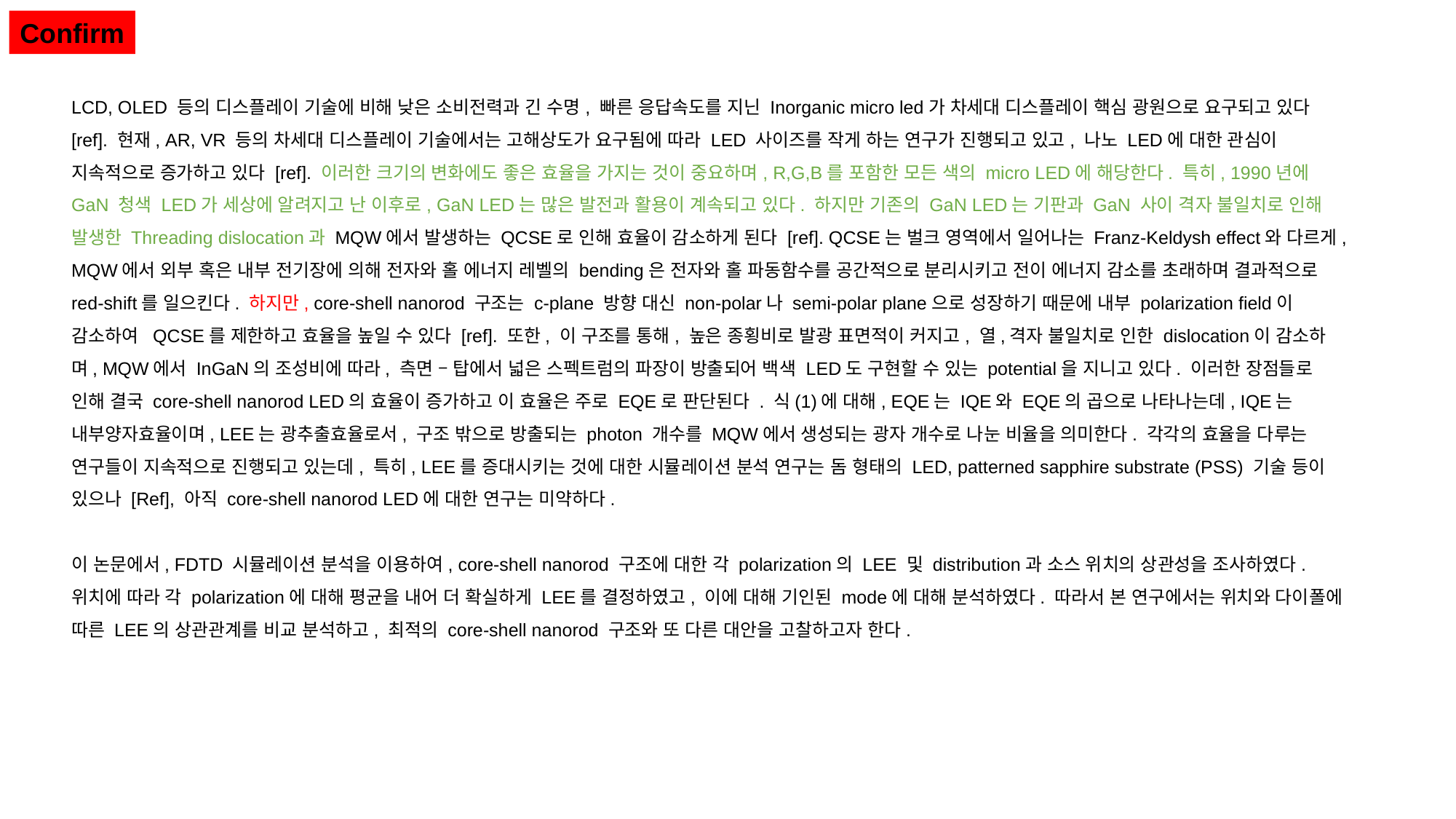

Confirm
LCD, OLED 등의 디스플레이 기술에 비해 낮은 소비전력과 긴 수명, 빠른 응답속도를 지닌 Inorganic micro led가 차세대 디스플레이 핵심 광원으로 요구되고 있다 [ref]. 현재, AR, VR 등의 차세대 디스플레이 기술에서는 고해상도가 요구됨에 따라 LED 사이즈를 작게 하는 연구가 진행되고 있고, 나노 LED에 대한 관심이 지속적으로 증가하고 있다 [ref]. 이러한 크기의 변화에도 좋은 효율을 가지는 것이 중요하며, R,G,B를 포함한 모든 색의 micro LED에 해당한다. 특히, 1990년에 GaN 청색 LED가 세상에 알려지고 난 이후로, GaN LED는 많은 발전과 활용이 계속되고 있다. 하지만 기존의 GaN LED는 기판과 GaN 사이 격자 불일치로 인해 발생한 Threading dislocation과 MQW에서 발생하는 QCSE로 인해 효율이 감소하게 된다 [ref]. QCSE는 벌크 영역에서 일어나는 Franz-Keldysh effect와 다르게, MQW에서 외부 혹은 내부 전기장에 의해 전자와 홀 에너지 레벨의 bending은 전자와 홀 파동함수를 공간적으로 분리시키고 전이 에너지 감소를 초래하며 결과적으로 red-shift를 일으킨다. 하지만, core-shell nanorod 구조는 c-plane 방향 대신 non-polar나 semi-polar plane으로 성장하기 때문에 내부 polarization field이 감소하여  QCSE를 제한하고 효율을 높일 수 있다 [ref]. 또한, 이 구조를 통해, 높은 종횡비로 발광 표면적이 커지고, 열,격자 불일치로 인한 dislocation이 감소하며, MQW에서 InGaN의 조성비에 따라, 측면 – 탑에서 넓은 스펙트럼의 파장이 방출되어 백색 LED도 구현할 수 있는 potential을 지니고 있다. 이러한 장점들로 인해 결국 core-shell nanorod LED의 효율이 증가하고 이 효율은 주로 EQE로 판단된다 . 식(1)에 대해, EQE는 IQE와 EQE의 곱으로 나타나는데, IQE는 내부양자효율이며, LEE는 광추출효율로서, 구조 밖으로 방출되는 photon 개수를 MQW에서 생성되는 광자 개수로 나눈 비율을 의미한다. 각각의 효율을 다루는 연구들이 지속적으로 진행되고 있는데, 특히, LEE를 증대시키는 것에 대한 시뮬레이션 분석 연구는 돔 형태의 LED, patterned sapphire substrate (PSS) 기술 등이 있으나 [Ref], 아직 core-shell nanorod LED에 대한 연구는 미약하다.

이 논문에서, FDTD 시뮬레이션 분석을 이용하여, core-shell nanorod 구조에 대한 각 polarization의 LEE 및 distribution과 소스 위치의 상관성을 조사하였다.  위치에 따라 각 polarization에 대해 평균을 내어 더 확실하게 LEE를 결정하였고, 이에 대해 기인된 mode에 대해 분석하였다. 따라서 본 연구에서는 위치와 다이폴에 따른 LEE의 상관관계를 비교 분석하고, 최적의 core-shell nanorod 구조와 또 다른 대안을 고찰하고자 한다.